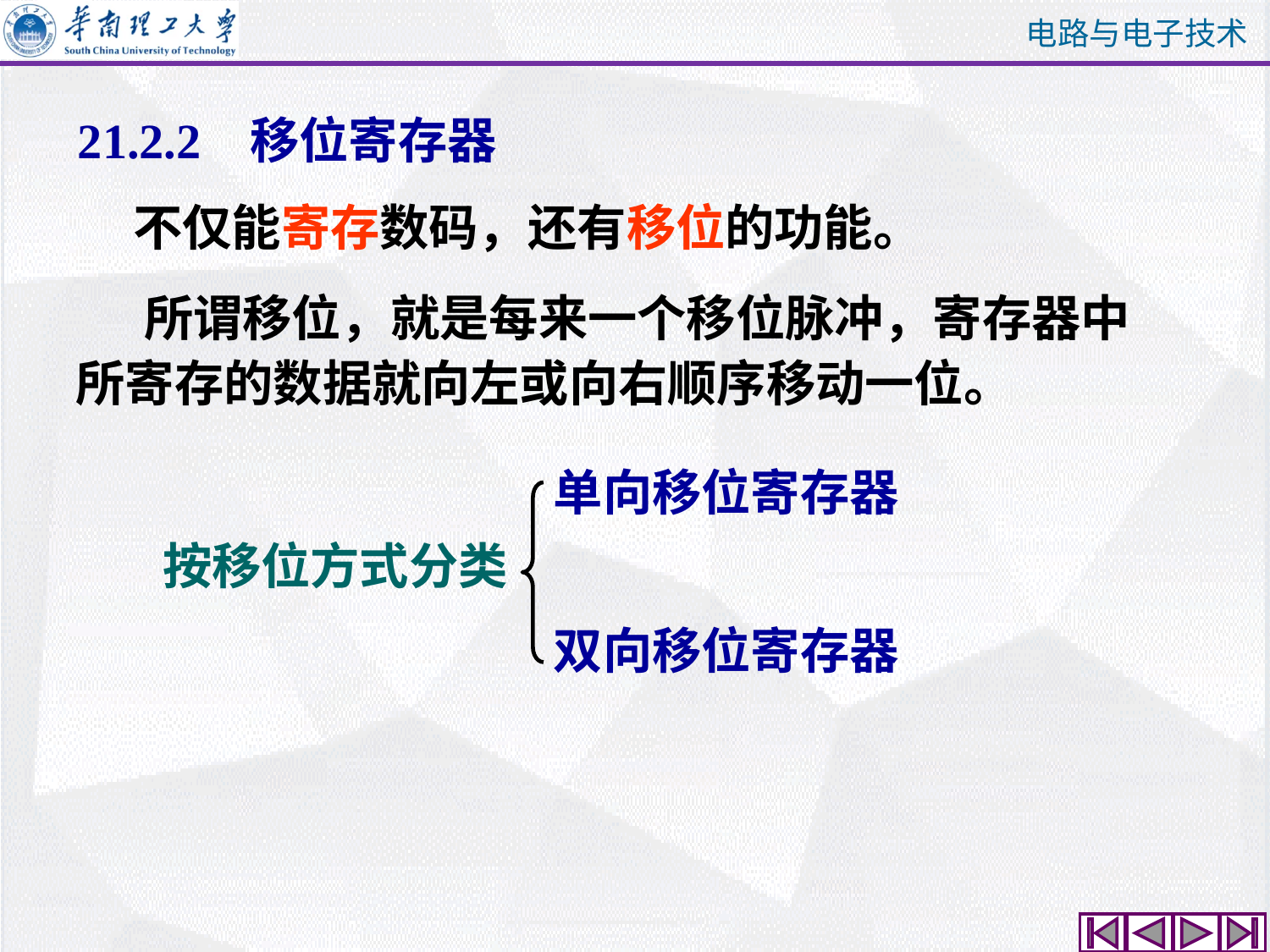

21.2.2   移位寄存器
不仅能寄存数码，还有移位的功能。
     所谓移位，就是每来一个移位脉冲，寄存器中所寄存的数据就向左或向右顺序移动一位。
单向移位寄存器

按移位方式分类
双向移位寄存器